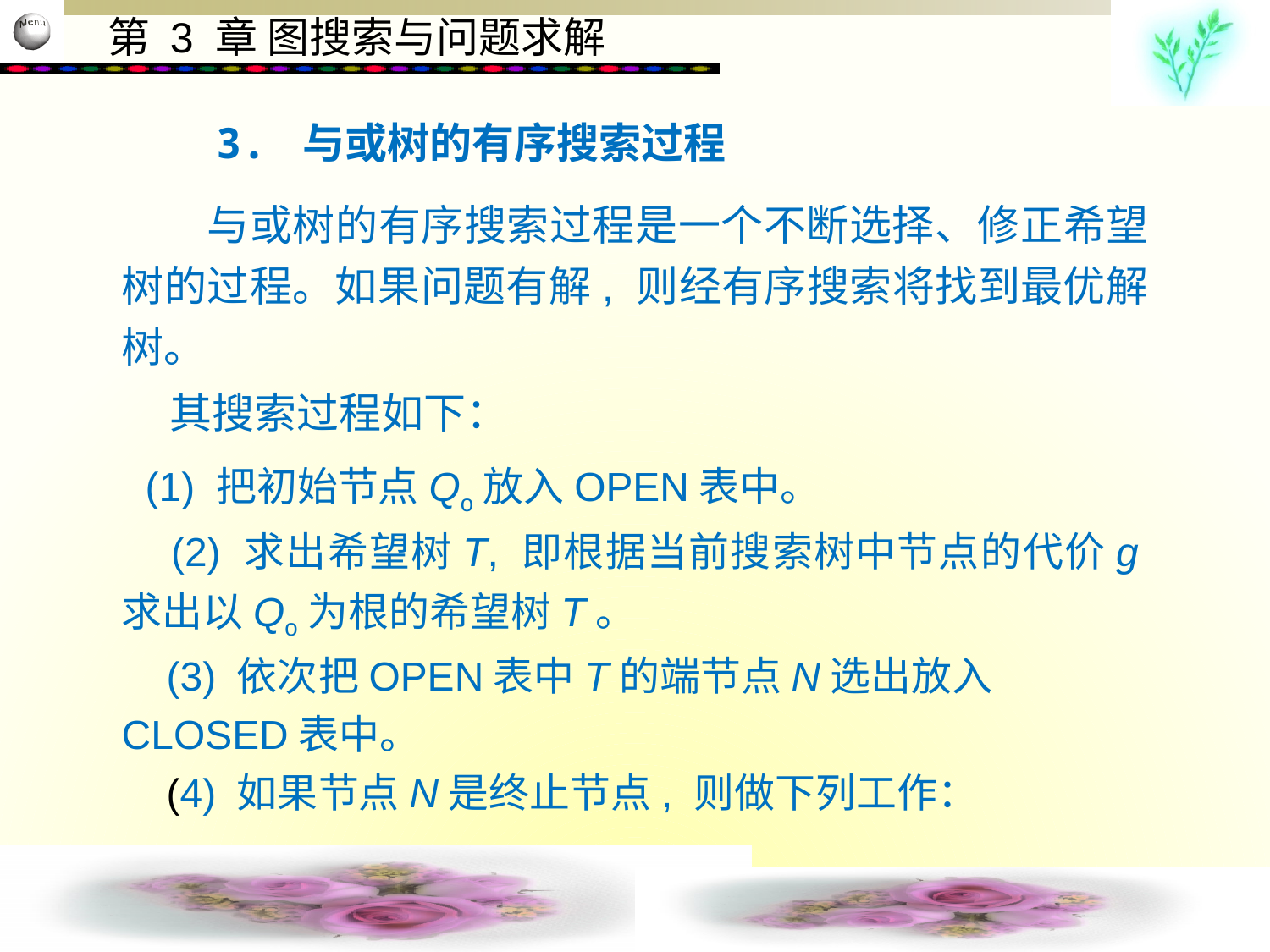

3. 与或树的有序搜索过程
　　与或树的有序搜索过程是一个不断选择、修正希望树的过程。如果问题有解, 则经有序搜索将找到最优解树。
    其搜索过程如下：
  (1) 把初始节点Qo放入OPEN表中。
    (2) 求出希望树T, 即根据当前搜索树中节点的代价g求出以Qo为根的希望树T。
    (3) 依次把OPEN表中T的端节点N选出放入CLOSED表中。
    (4) 如果节点N是终止节点, 则做下列工作：